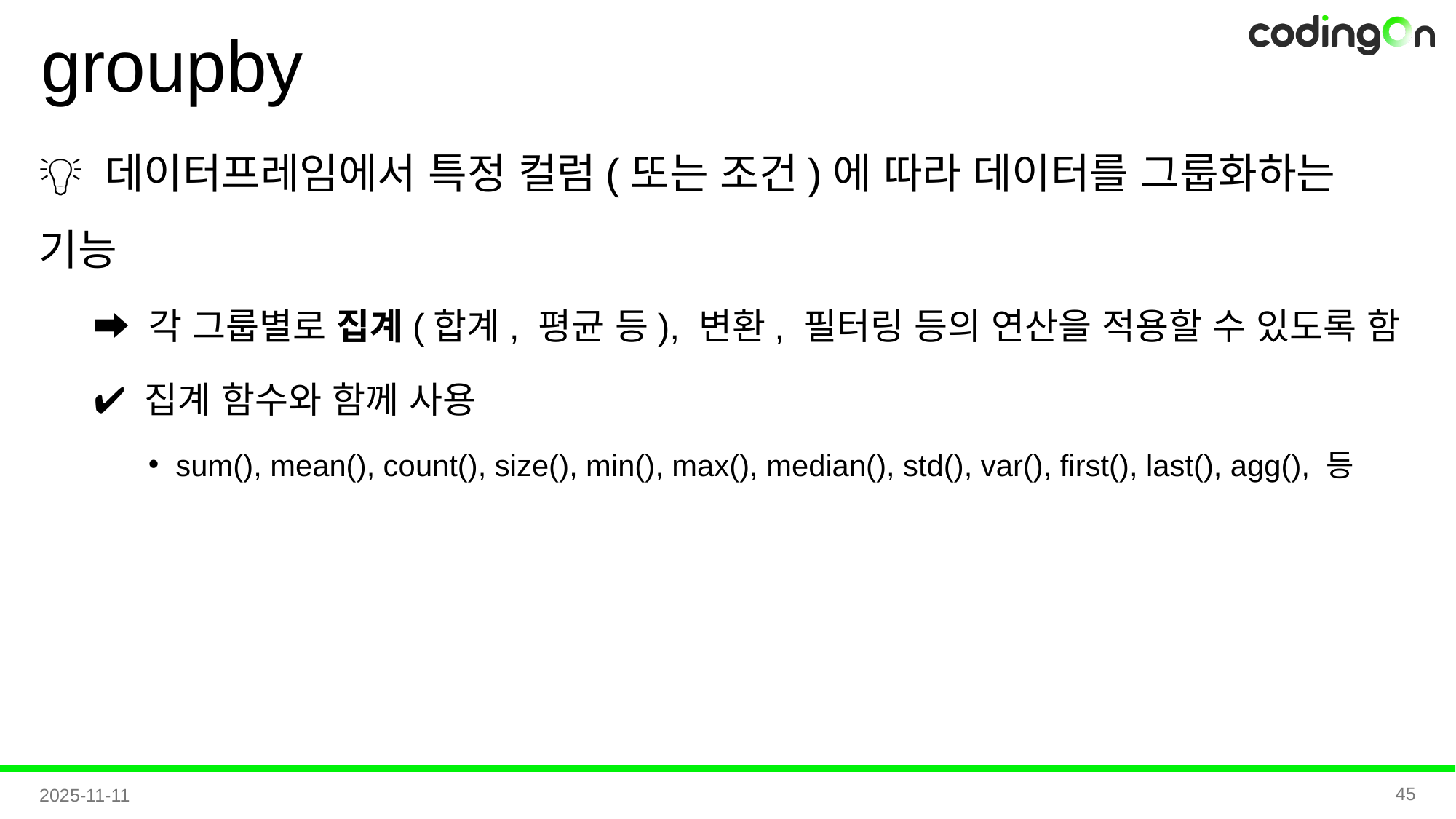

# groupby
💡 데이터프레임에서 특정 컬럼(또는 조건)에 따라 데이터를 그룹화하는 기능
➡️ 각 그룹별로 집계(합계, 평균 등), 변환, 필터링 등의 연산을 적용할 수 있도록 함
✔️ 집계 함수와 함께 사용
sum(), mean(), count(), size(), min(), max(), median(), std(), var(), first(), last(), agg(), 등
45
2025-11-11